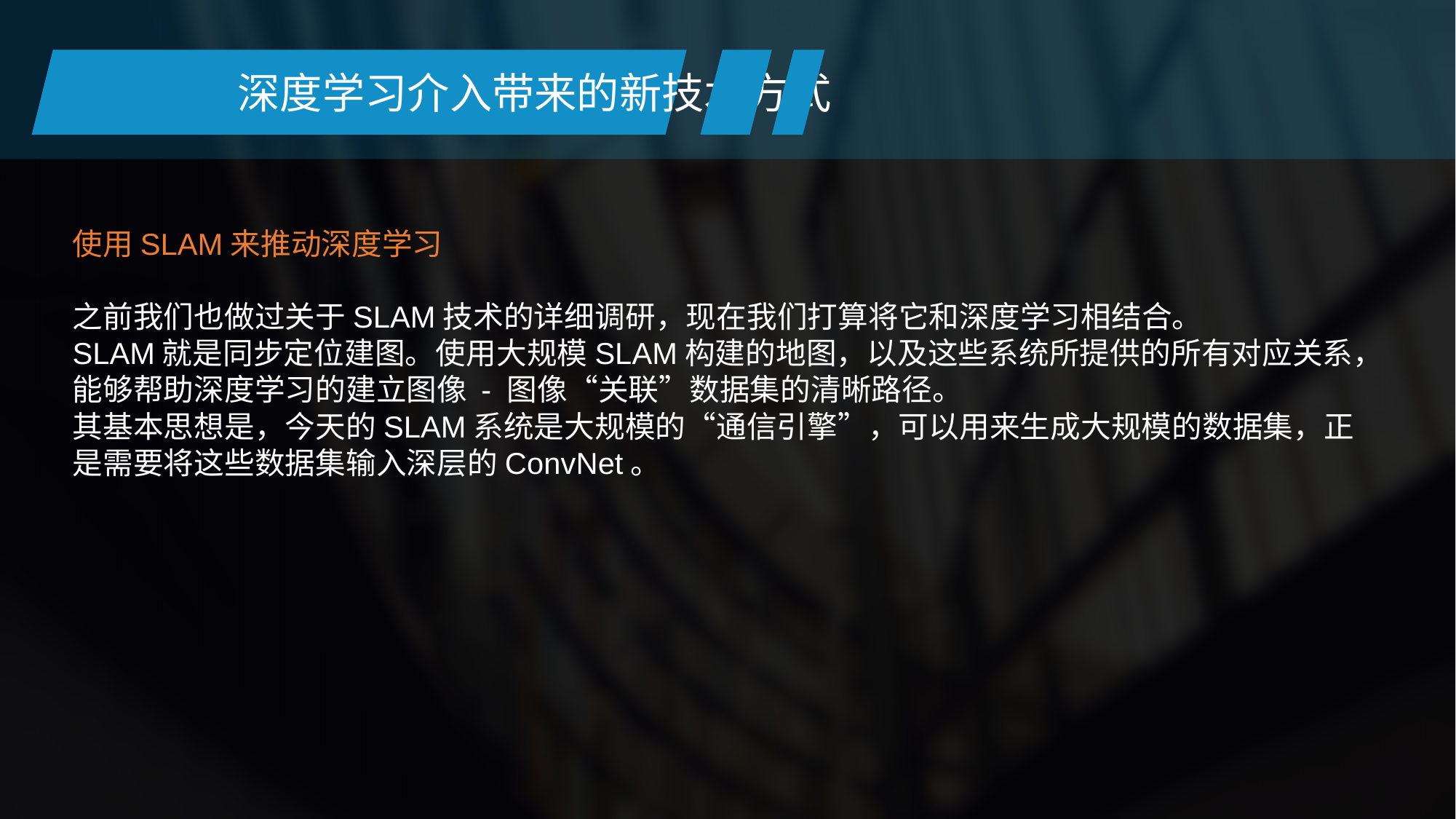

深度学习介入带来的新技术方式

使用SLAM来推动深度学习

之前我们也做过关于SLAM技术的详细调研，现在我们打算将它和深度学习相结合。
SLAM就是同步定位建图。使用大规模SLAM构建的地图，以及这些系统所提供的所有对应关系，能够帮助深度学习的建立图像 - 图像“关联”数据集的清晰路径。
其基本思想是，今天的SLAM系统是大规模的“通信引擎”，可以用来生成大规模的数据集，正是需要将这些数据集输入深层的ConvNet。